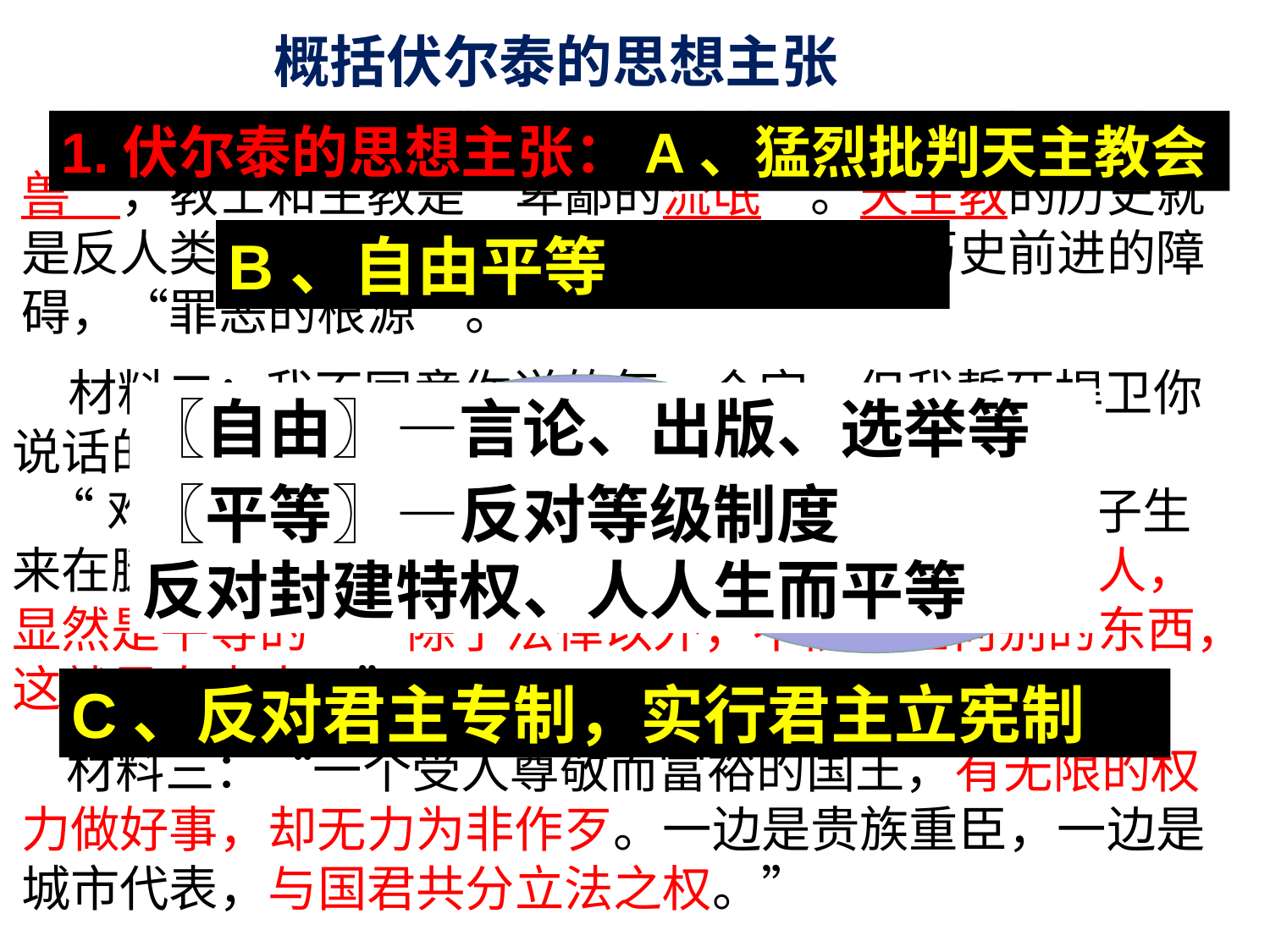

概括伏尔泰的思想主张
    材料一：教皇是“魔鬼一样的骗子”，是“两足禽兽”，教士和主教是“卑鄙的流氓”。天主教的历史就是反人类的犯罪史，是人类理性的敌人，历史前进的障碍，“罪恶的根源”。
1.伏尔泰的思想主张：A、猛烈批判天主教会
B、自由平等
    材料二：我不同意你说的每一个字，但我誓死捍卫你说话的权力。
   “难道农民的儿子生来颈上带着圈，而贵族的儿子生来在腿上带着踢马刺吗？……一切享有天然能力的人，显然是平等的……除了法律以外，不依赖任何别的东西，这就是自由人。”
言论自由
〖自由〗—言论、出版、选举等

〖平等〗—反对等级制度
反对封建特权、人人生而平等
法律面前人人平等
C、反对君主专制，实行君主立宪制
   材料三：“一个受人尊敬而富裕的国王，有无限的权力做好事，却无力为非作歹。一边是贵族重臣，一边是城市代表，与国君共分立法之权。”